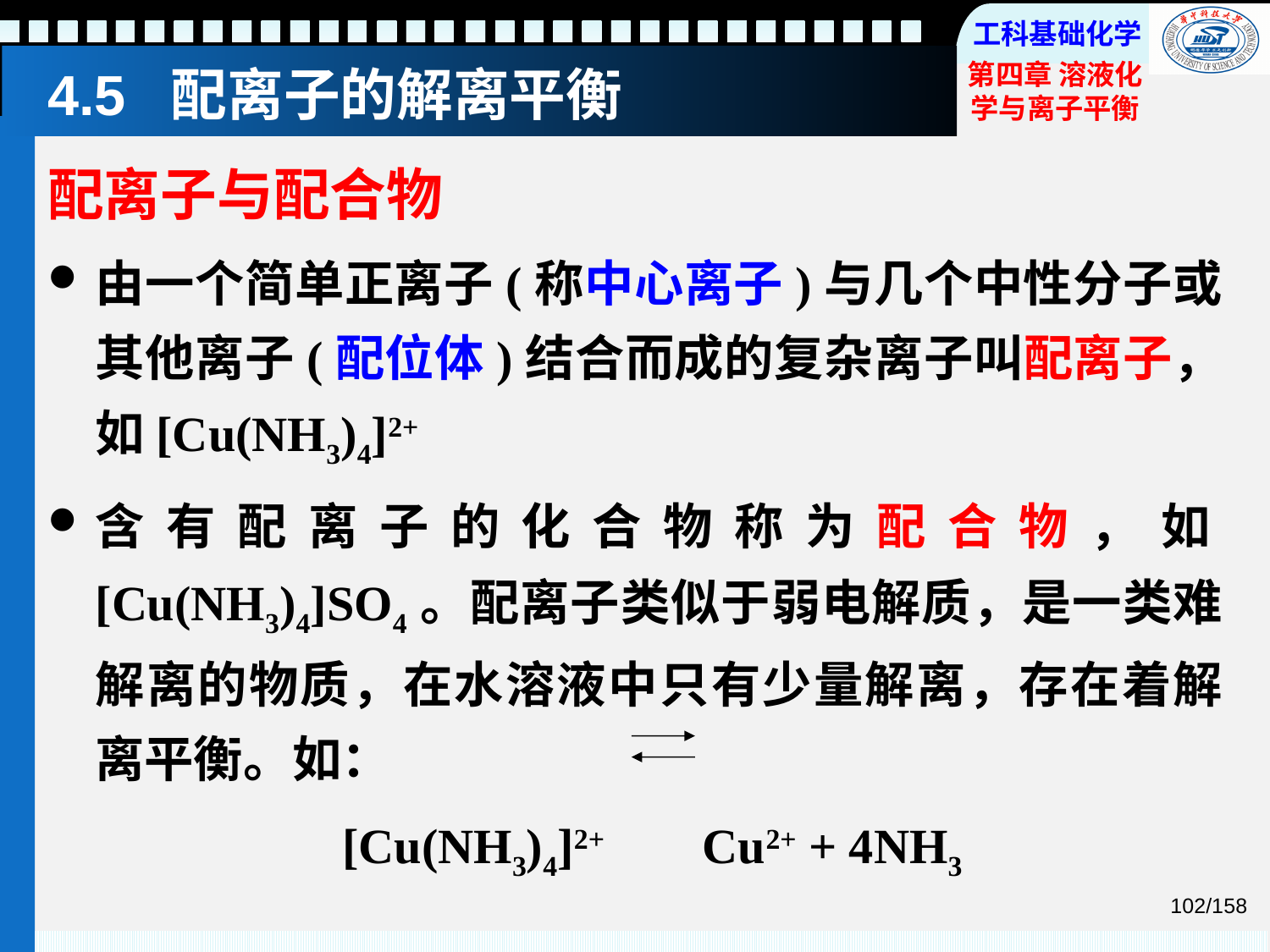

# 4.5  配离子的解离平衡
配离子与配合物
由一个简单正离子(称中心离子)与几个中性分子或其他离子(配位体)结合而成的复杂离子叫配离子，如[Cu(NH3)4]2+
含有配离子的化合物称为配合物，如[Cu(NH3)4]SO4。配离子类似于弱电解质，是一类难解离的物质，在水溶液中只有少量解离，存在着解离平衡。如：
                        [Cu(NH3)4]2+        Cu2+ + 4NH3